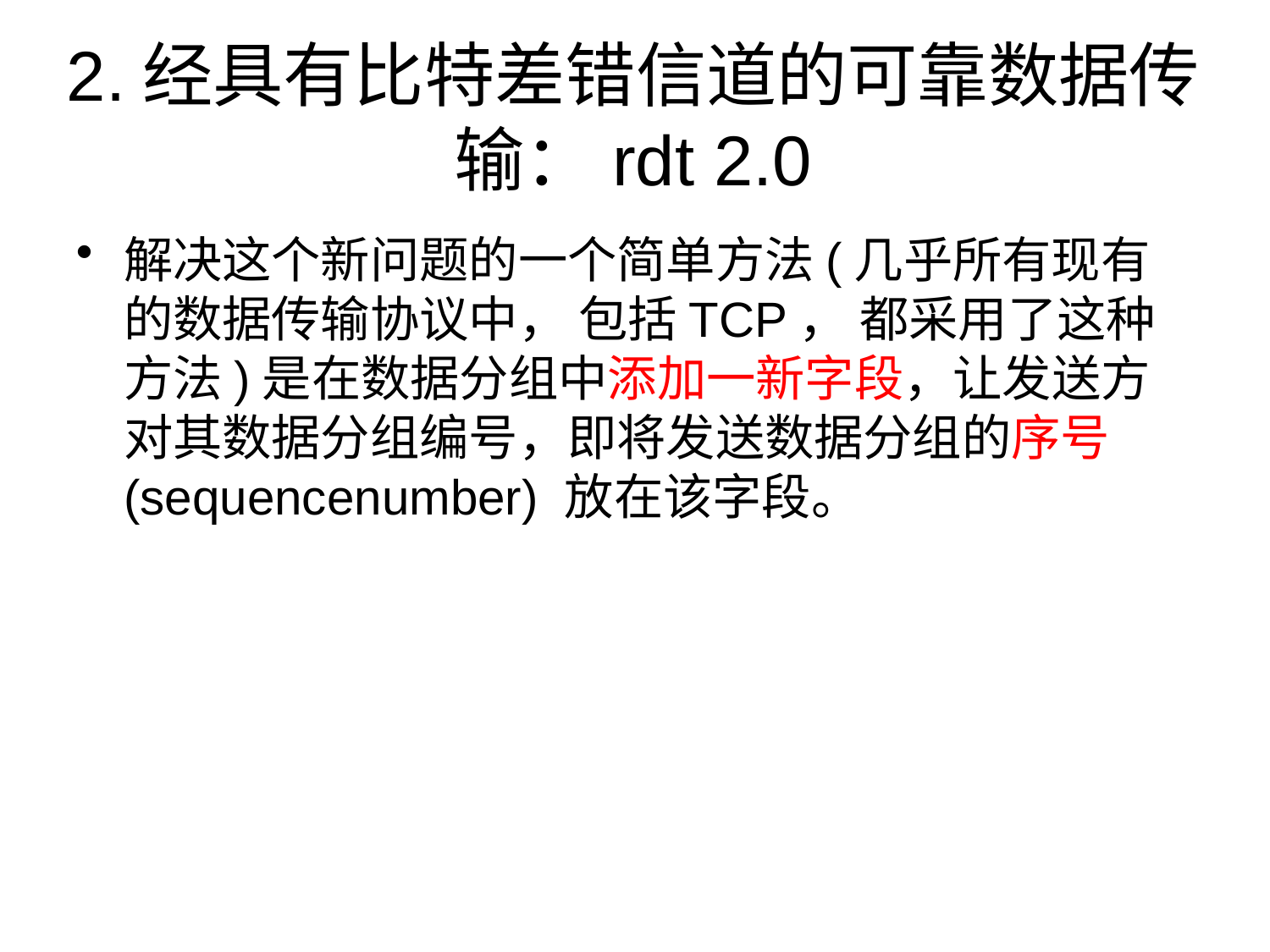

# 2.经具有比特差错信道的可靠数据传输：rdt 2.0
解决这个新问题的一个简单方法(几乎所有现有的数据传输协议中， 包括TCP， 都采用了这种方法)是在数据分组中添加一新字段，让发送方对其数据分组编号，即将发送数据分组的序号(sequencenumber) 放在该字段。